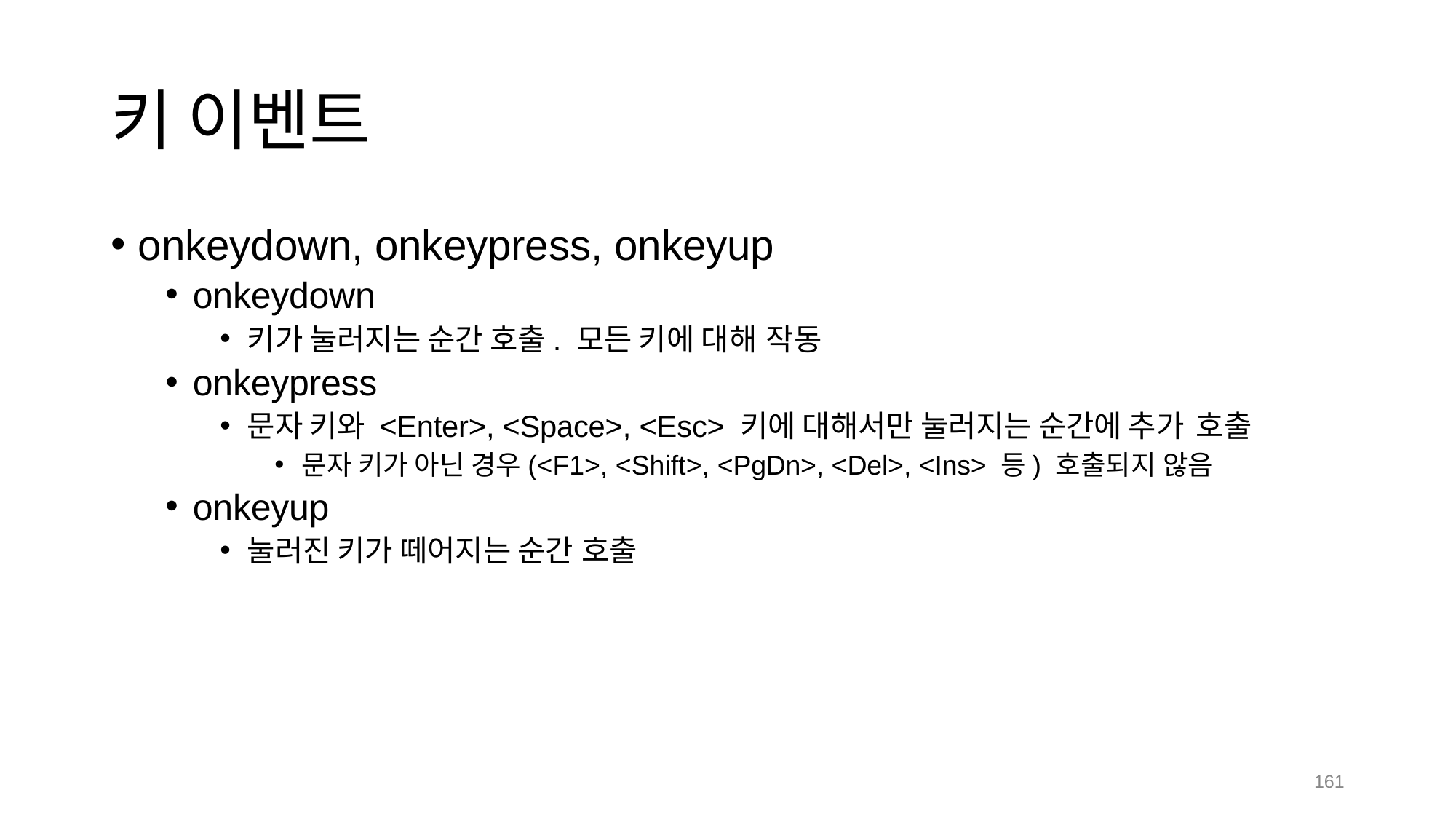

# 키 이벤트
onkeydown, onkeypress, onkeyup
onkeydown
키가 눌러지는 순간 호출. 모든 키에 대해 작동
onkeypress
문자 키와 <Enter>, <Space>, <Esc> 키에 대해서만 눌러지는 순간에 추가 호출
문자 키가 아닌 경우(<F1>, <Shift>, <PgDn>, <Del>, <Ins> 등) 호출되지 않음
onkeyup
눌러진 키가 떼어지는 순간 호출
161